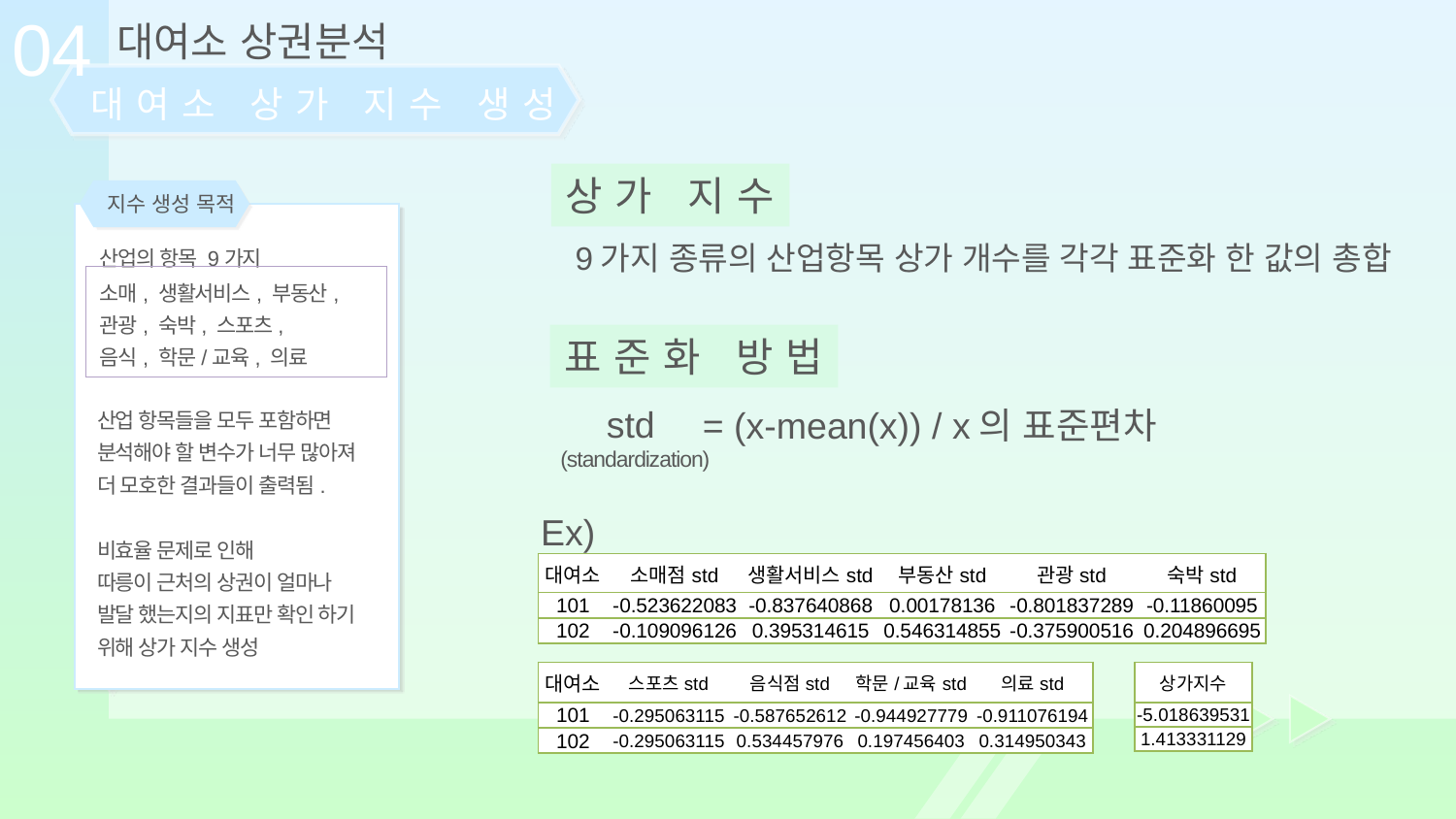

04
대여소 상권분석
대여소 상가 지수 생성
상가 지수

지수 생성 목적

산업의 항목 9가지

9가지 종류의 산업항목 상가 개수를 각각 표준화 한 값의 총합
소매, 생활서비스, 부동산,
관광, 숙박, 스포츠,
음식, 학문/교육, 의료
표준화 방법
산업 항목들을 모두 포함하면
분석해야 할 변수가 너무 많아져
더 모호한 결과들이 출력됨.

비효율 문제로 인해
따릉이 근처의 상권이 얼마나
발달 했는지의 지표만 확인 하기
위해 상가 지수 생성
std
= (x-mean(x)) / x의 표준편차
(standardization)
Ex)
| 대여소 | 소매점std | 생활서비스std | 부동산std | 관광std | 숙박std |
| --- | --- | --- | --- | --- | --- |
| 101 | -0.523622083 | -0.837640868 | 0.00178136 | -0.801837289 | -0.11860095 |
| 102 | -0.109096126 | 0.395314615 | 0.546314855 | -0.375900516 | 0.204896695 |
| 대여소 | 스포츠std | 음식점std | 학문/교육std | 의료std |
| --- | --- | --- | --- | --- |
| 101 | -0.295063115 | -0.587652612 | -0.944927779 | -0.911076194 |
| 102 | -0.295063115 | 0.534457976 | 0.197456403 | 0.314950343 |
| 상가지수 |
| --- |
| -5.018639531 |
| 1.413331129 |